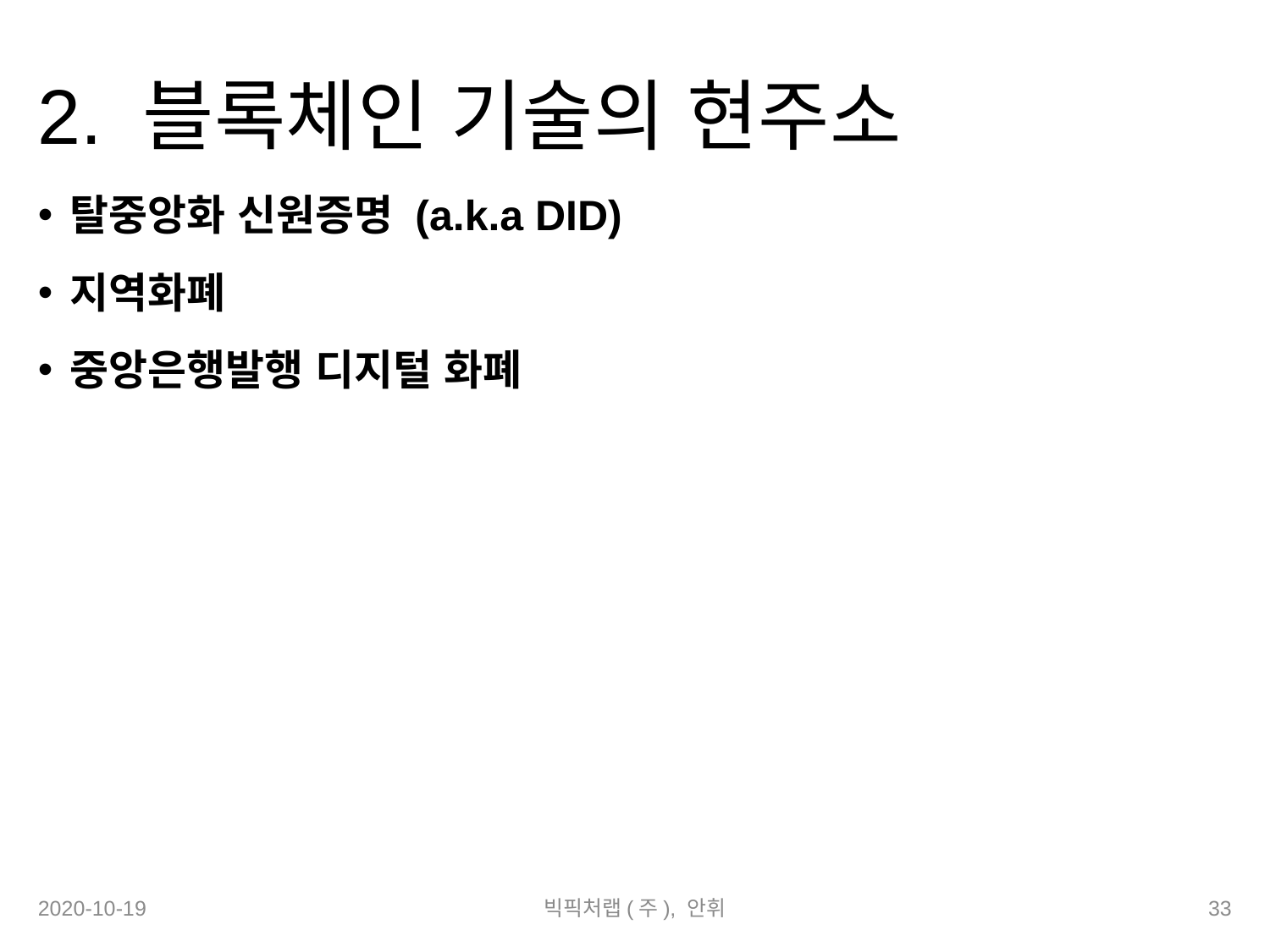

# 2. 블록체인 기술의 현주소
탈중앙화 신원증명 (a.k.a DID)
지역화폐
중앙은행발행 디지털 화폐
33
2020-10-19
빅픽처랩(주), 안휘